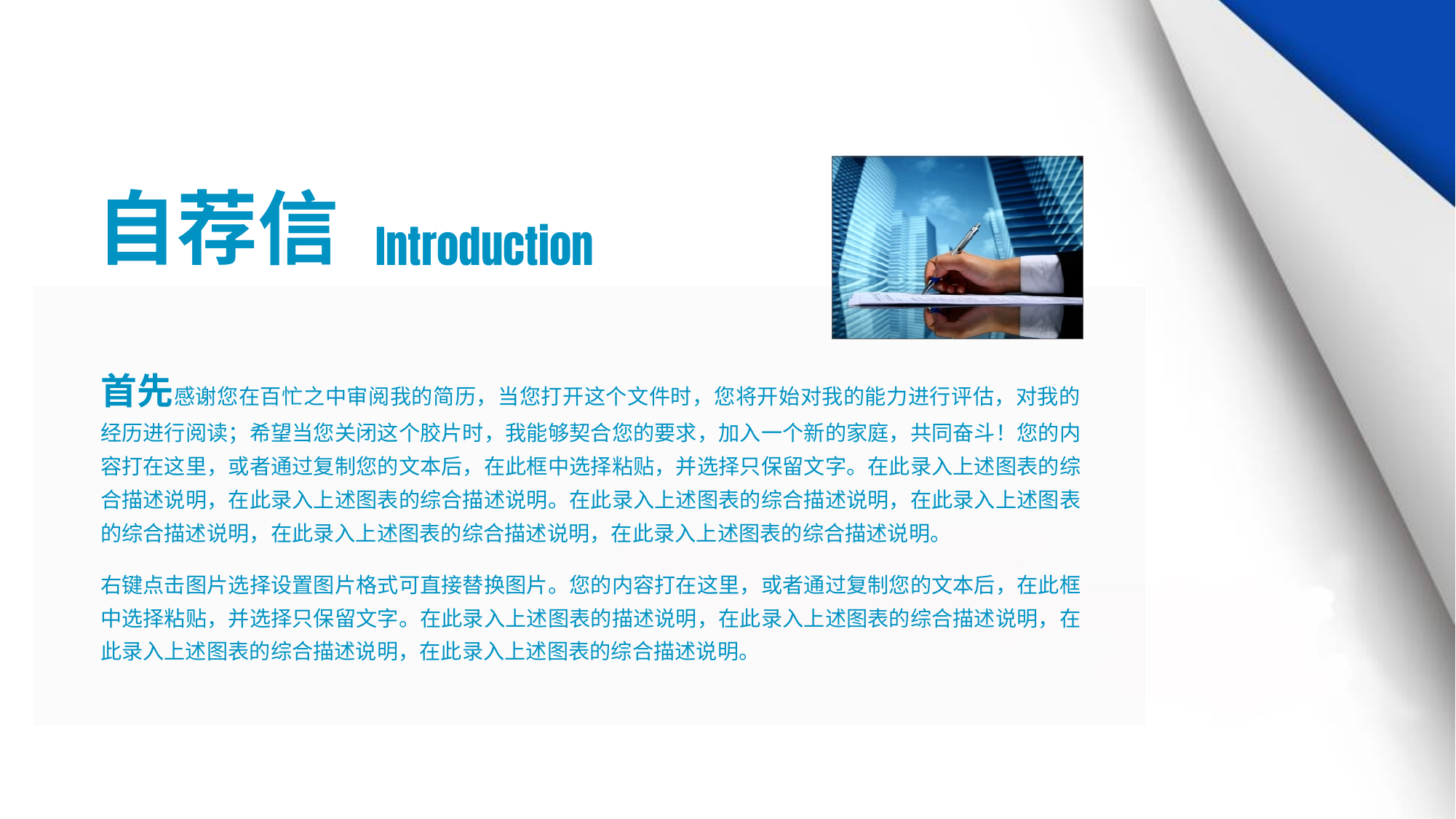

自荐信
Introduction

首先感谢您在百忙之中审阅我的简历，当您打开这个文件时，您将开始对我的能力进行评估，对我的经历进行阅读；希望当您关闭这个胶片时，我能够契合您的要求，加入一个新的家庭，共同奋斗！您的内容打在这里，或者通过复制您的文本后，在此框中选择粘贴，并选择只保留文字。在此录入上述图表的综合描述说明，在此录入上述图表的综合描述说明。在此录入上述图表的综合描述说明，在此录入上述图表的综合描述说明，在此录入上述图表的综合描述说明，在此录入上述图表的综合描述说明。
右键点击图片选择设置图片格式可直接替换图片。您的内容打在这里，或者通过复制您的文本后，在此框中选择粘贴，并选择只保留文字。在此录入上述图表的描述说明，在此录入上述图表的综合描述说明，在此录入上述图表的综合描述说明，在此录入上述图表的综合描述说明。